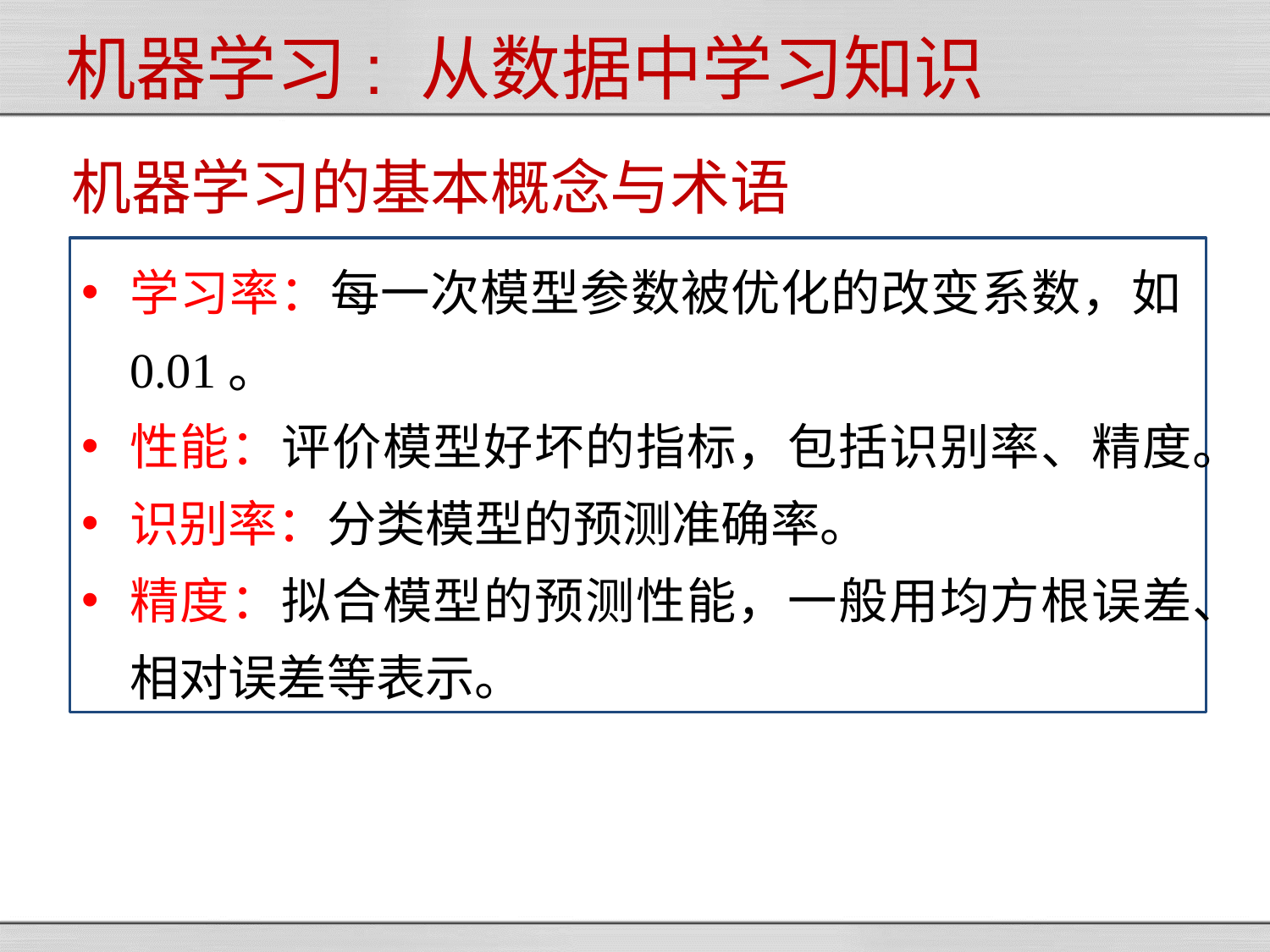

#
机器学习: 从数据中学习知识
机器学习的基本概念与术语
学习率：每一次模型参数被优化的改变系数，如0.01。
性能：评价模型好坏的指标，包括识别率、精度。
识别率：分类模型的预测准确率。
精度：拟合模型的预测性能，一般用均方根误差、相对误差等表示。